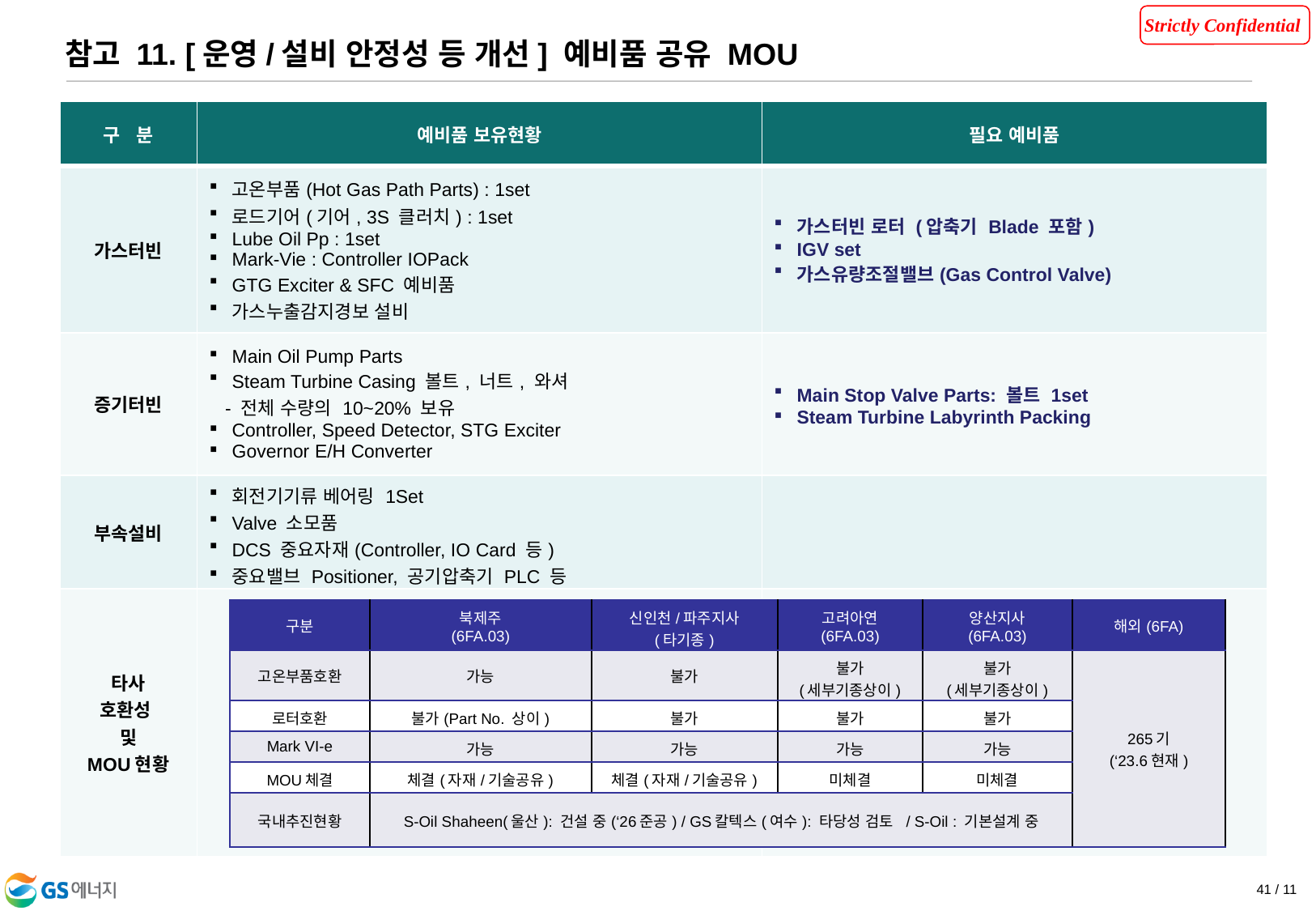

참고 11. [운영/설비 안정성 등 개선] 예비품 공유 MOU
| 구   분 | 예비품 보유현황 | 필요 예비품 |
| --- | --- | --- |
| 가스터빈 | 고온부품(Hot Gas Path Parts) : 1set 로드기어(기어, 3S 클러치) : 1set Lube Oil Pp : 1set Mark-Vie : Controller IOPack GTG Exciter & SFC 예비품 가스누출감지경보 설비 | 가스터빈 로터 (압축기 Blade 포함) IGV set   가스유량조절밸브(Gas Control Valve) |
| 증기터빈 | Main Oil Pump Parts  Steam Turbine Casing 볼트, 너트, 와셔    - 전체 수량의 10~20% 보유 Controller, Speed Detector, STG Exciter  Governor E/H Converter | Main Stop Valve Parts: 볼트 1set Steam Turbine Labyrinth Packing |
| 부속설비 | 회전기기류 베어링 1Set Valve 소모품 DCS 중요자재(Controller, IO Card 등) 중요밸브 Positioner, 공기압축기 PLC 등 |  |
| 타사 호환성  및 MOU현황 |  |  |
| 구분 | 북제주 (6FA.03) | 신인천/파주지사 (타기종) | 고려아연 (6FA.03) | 양산지사 (6FA.03) | 해외(6FA) |
| --- | --- | --- | --- | --- | --- |
| 고온부품호환 | 가능 | 불가 | 불가 (세부기종상이) | 불가 (세부기종상이) | 265기 (‘23.6현재) |
| 로터호환 | 불가(Part No. 상이) | 불가 | 불가 | 불가 |  |
| Mark VI-e | 가능 | 가능 | 가능 | 가능 |  |
| MOU체결 | 체결(자재/기술공유) | 체결(자재/기술공유) | 미체결 | 미체결 |  |
| 국내추진현황 | S-Oil Shaheen(울산): 건설 중(‘26준공) / GS칼텍스(여수): 타당성 검토  / S-Oil : 기본설계 중 |  |  |  |  |